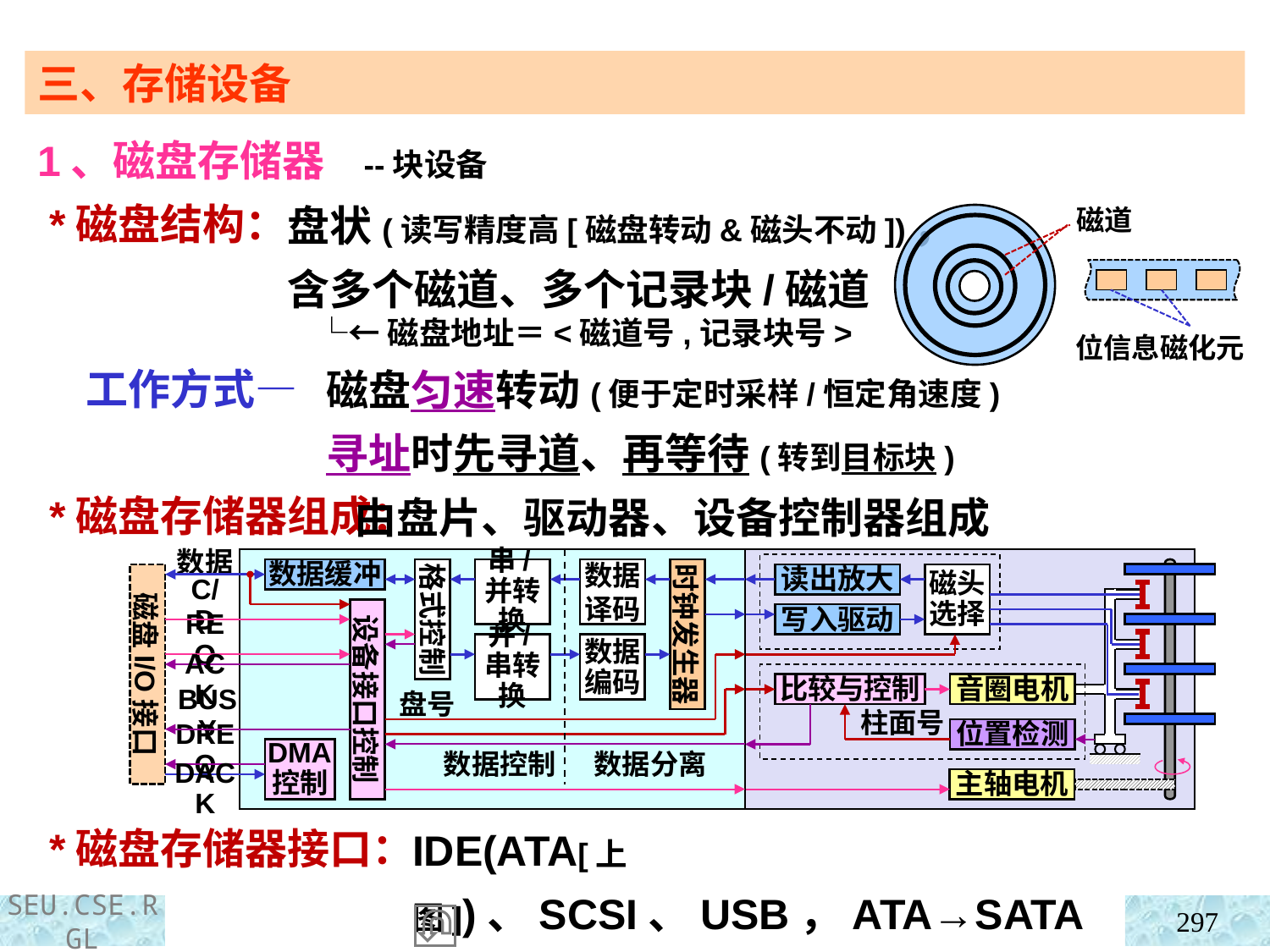

三、存储设备
1、磁盘存储器   --块设备
 *磁盘结构：

    工作方式—

 *磁盘存储器组成：

 *磁盘存储器接口：
盘状(读写精度高[磁盘转动&磁头不动])，
含多个磁道、多个记录块/磁道
    └←磁盘地址＝<磁道号,记录块号>
   磁盘匀速转动(便于定时采样/恒定角速度)
   寻址时先寻道、再等待(转到目标块)
      由盘片、驱动器、设备控制器组成

磁道

位信息磁化元
数据

数据缓冲
格式控制
串/并转换
数据译码
时钟发生器
磁盘I/O接口
C/D
设备接口控制
REQ
并/串转换
数据编码
ACK
盘号
BUSY
DREQ
DMA控制
数据控制
数据分离
DACK

读出放大
磁头
选择

写入驱动

比较与控制
音圈电机

柱面号
位置检测

主轴电机

IDE(ATA[上图])、SCSI、USB，ATA→SATA
297